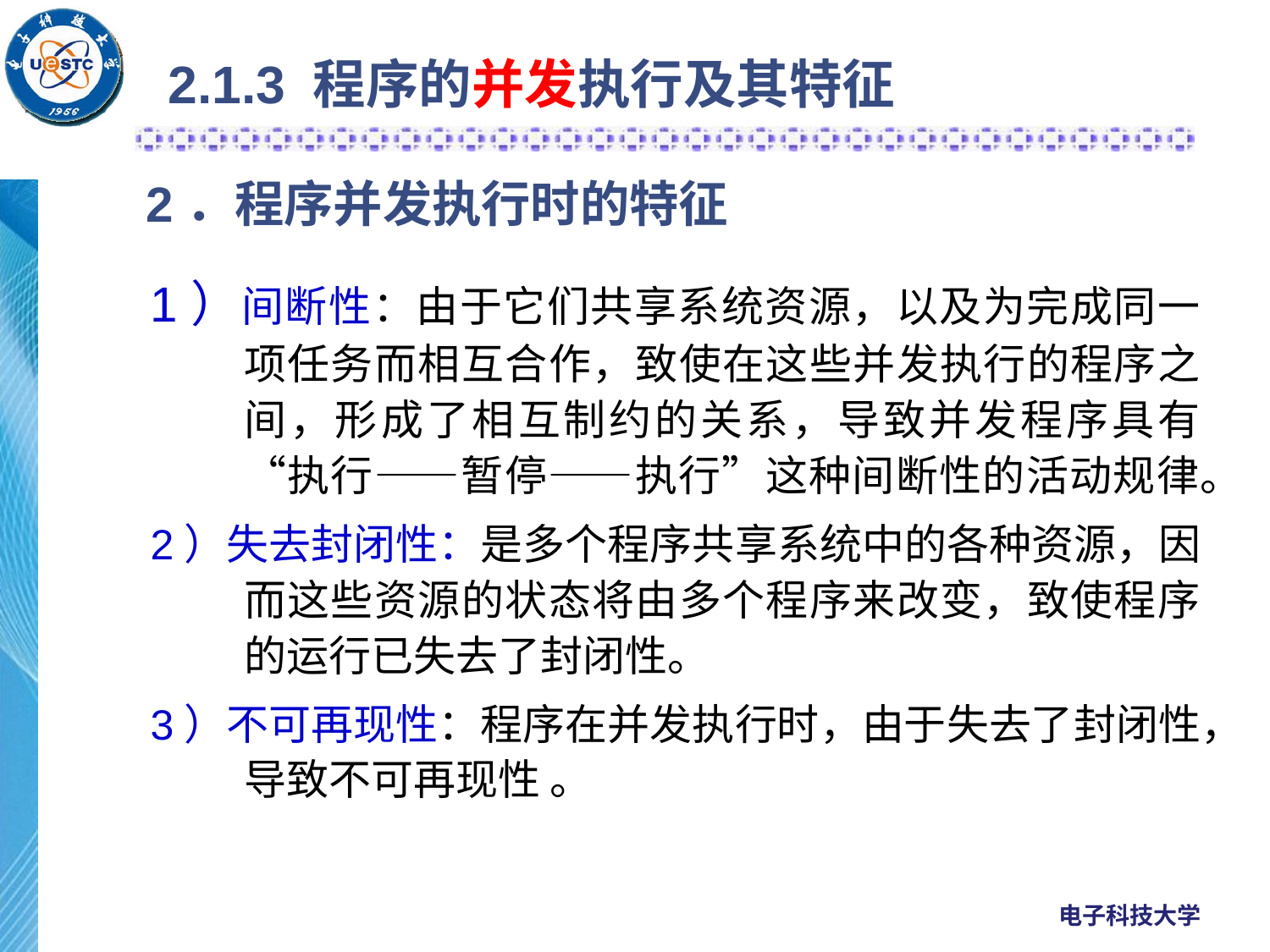

2.1.3 程序的并发执行及其特征
# 2．程序并发执行时的特征
1）间断性：由于它们共享系统资源，以及为完成同一项任务而相互合作，致使在这些并发执行的程序之间，形成了相互制约的关系，导致并发程序具有“执行——暂停——执行”这种间断性的活动规律。
2）失去封闭性：是多个程序共享系统中的各种资源，因而这些资源的状态将由多个程序来改变，致使程序的运行已失去了封闭性。
3）不可再现性：程序在并发执行时，由于失去了封闭性，导致不可再现性 。